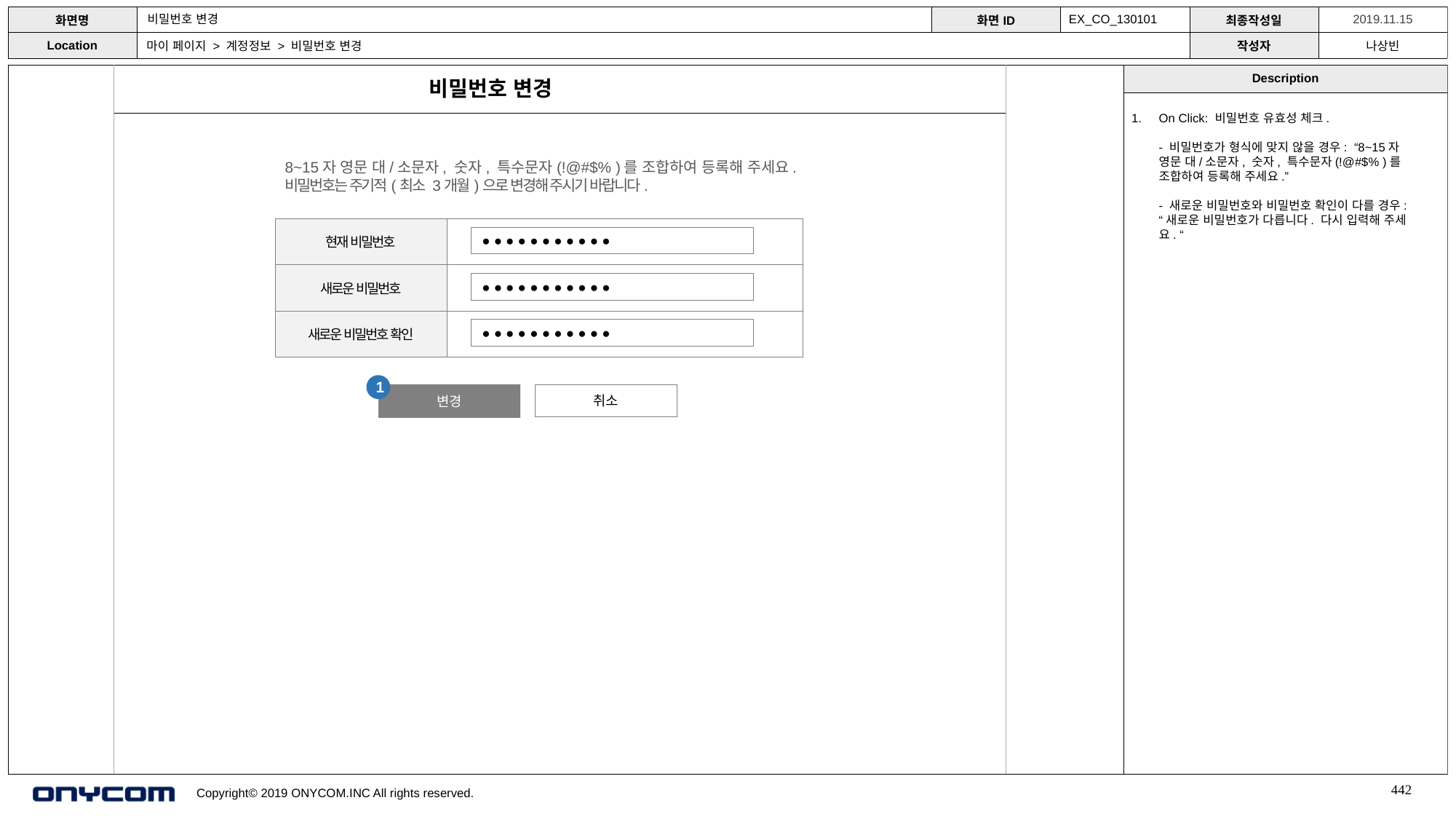

비밀번호 변경
EX_CO_130101
마이 페이지 > 계정정보 > 비밀번호 변경
비밀번호 변경
On Click: 비밀번호 유효성 체크.
- 비밀번호가 형식에 맞지 않을 경우:  “8~15자 영문 대/소문자, 숫자, 특수문자(!@#$% )를 조합하여 등록해 주세요.”
- 새로운 비밀번호와 비밀번호 확인이 다를 경우: “새로운 비밀번호가 다릅니다. 다시 입력해 주세요. “
8~15자 영문 대/소문자, 숫자, 특수문자(!@#$% )를 조합하여 등록해 주세요.
비밀번호는 주기적(최소 3개월)으로 변경해 주시기 바랍니다.
| 현재 비밀번호 |  |
| --- | --- |
| 새로운 비밀번호 |  |
| 새로운 비밀번호 확인 |  |
● ● ● ● ● ● ● ● ● ● ●
● ● ● ● ● ● ● ● ● ● ●
● ● ● ● ● ● ● ● ● ● ●
1
변경
취소
442